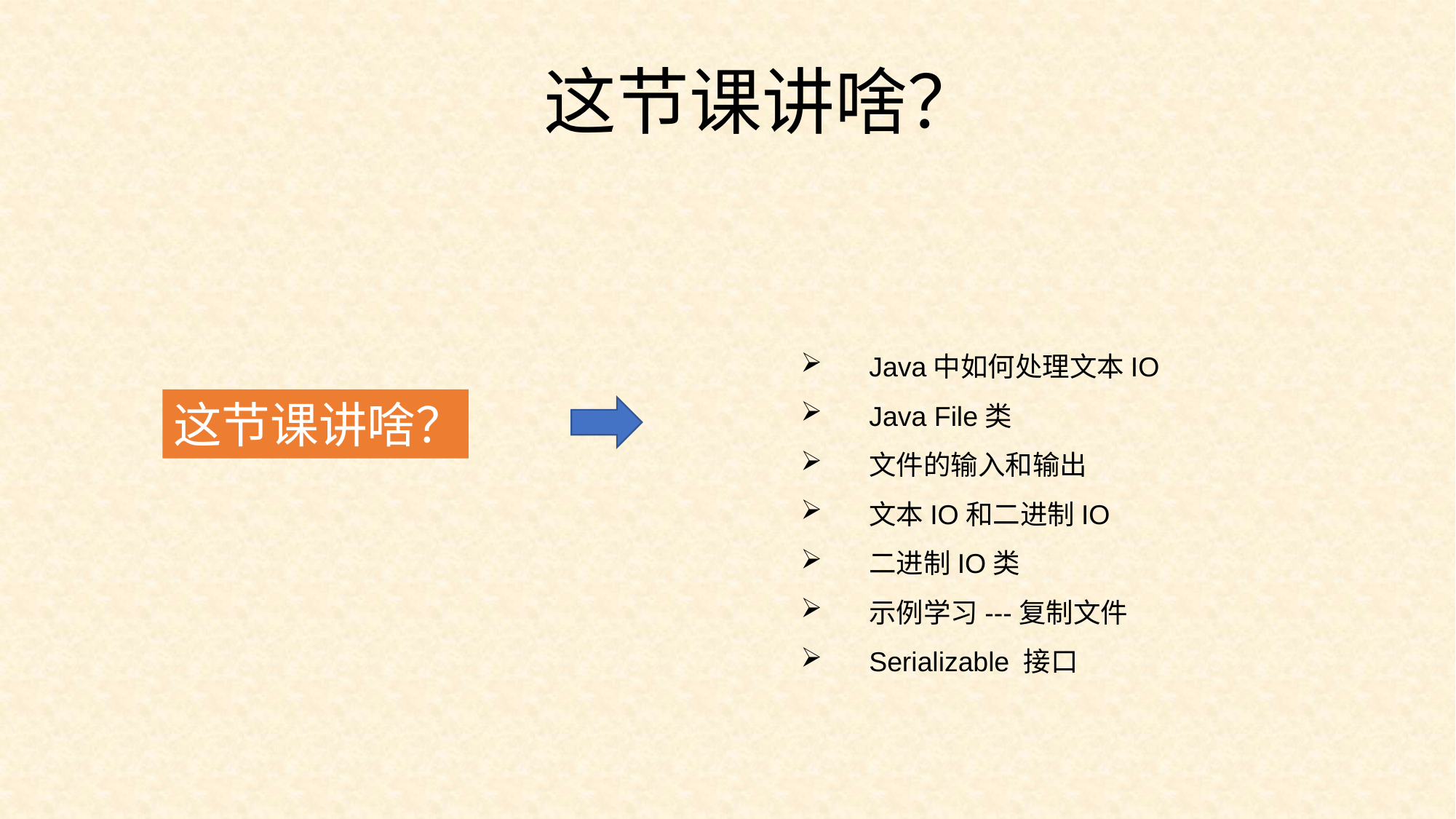

这节课讲啥？

Java中如何处理文本IO
Java File类
文件的输入和输出
文本IO和二进制IO
二进制IO类
示例学习---复制文件
Serializable 接口
这节课讲啥？